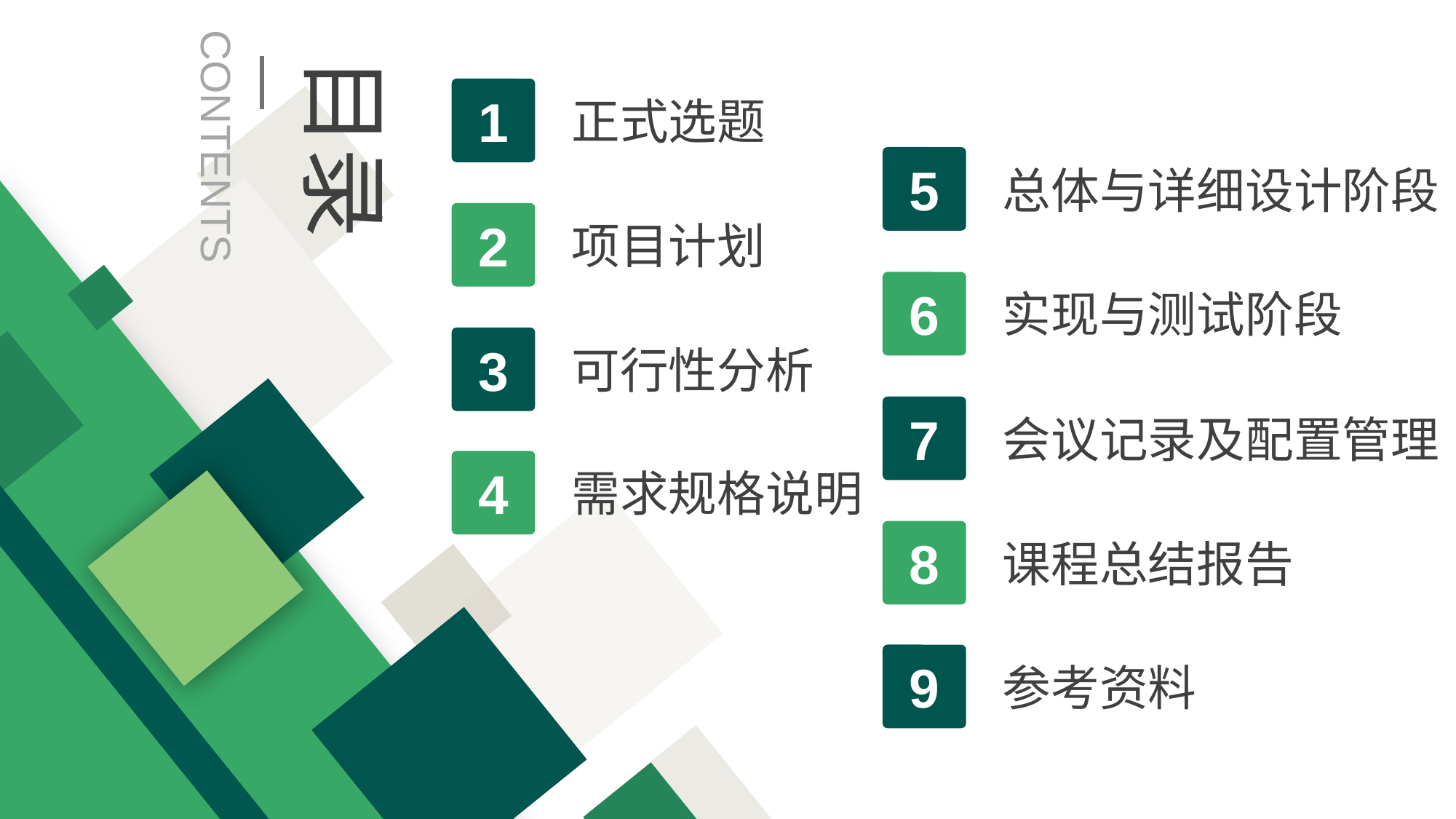

目录
1
正式选题
CONTENTS
5
总体与详细设计阶段
2
项目计划
6
实现与测试阶段
3
可行性分析
7
会议记录及配置管理
4
需求规格说明
8
课程总结报告
9
参考资料